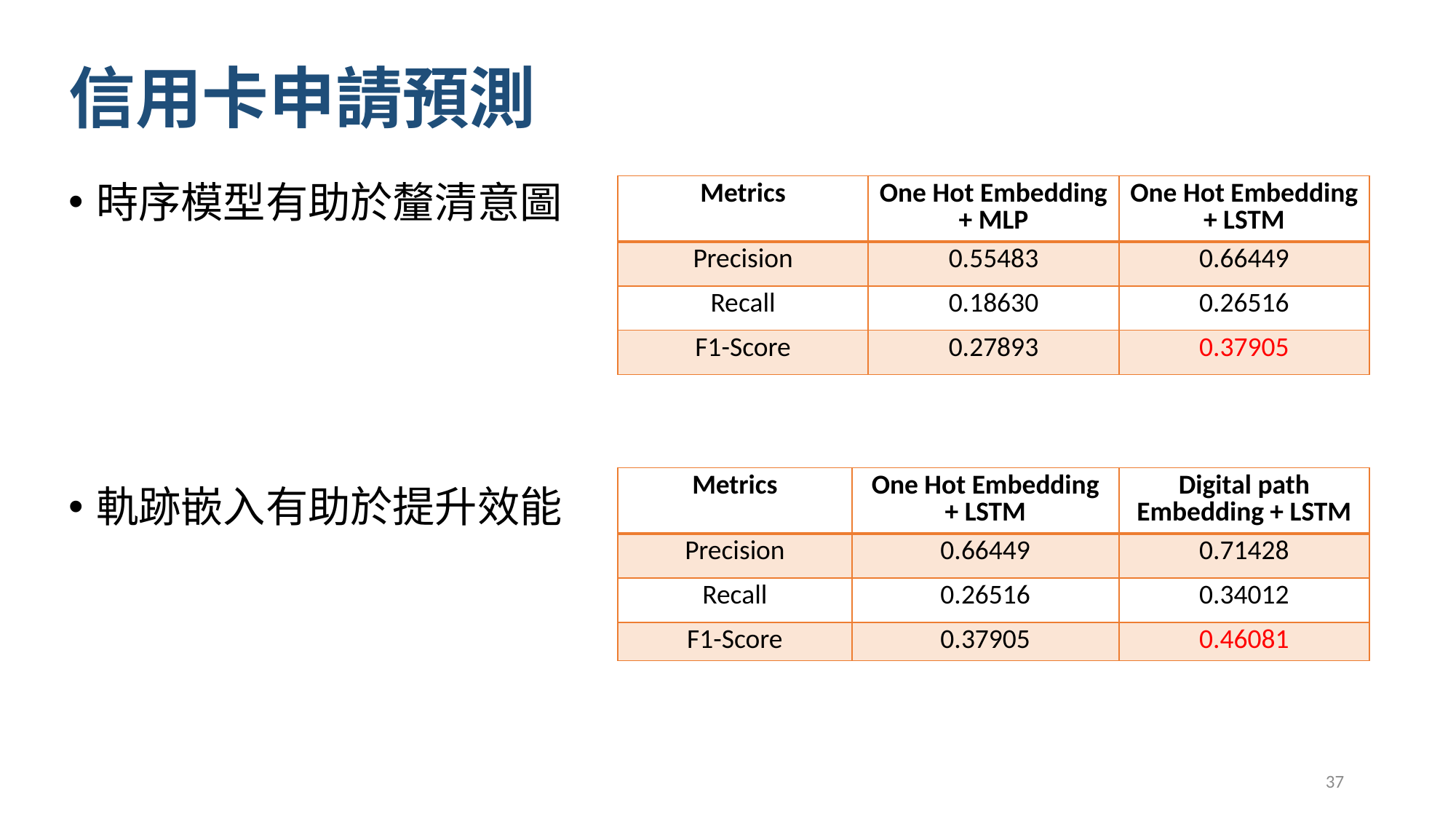

# 信用卡申請預測
時序模型有助於釐清意圖

軌跡嵌入有助於提升效能

| Metrics | One Hot Embedding + MLP | One Hot Embedding + LSTM |
| --- | --- | --- |
| Precision | 0.55483 | 0.66449 |
| Recall | 0.18630 | 0.26516 |
| F1-Score | 0.27893 | 0.37905 |
| Metrics | One Hot Embedding + LSTM | Digital path Embedding + LSTM |
| --- | --- | --- |
| Precision | 0.66449 | 0.71428 |
| Recall | 0.26516 | 0.34012 |
| F1-Score | 0.37905 | 0.46081 |
37